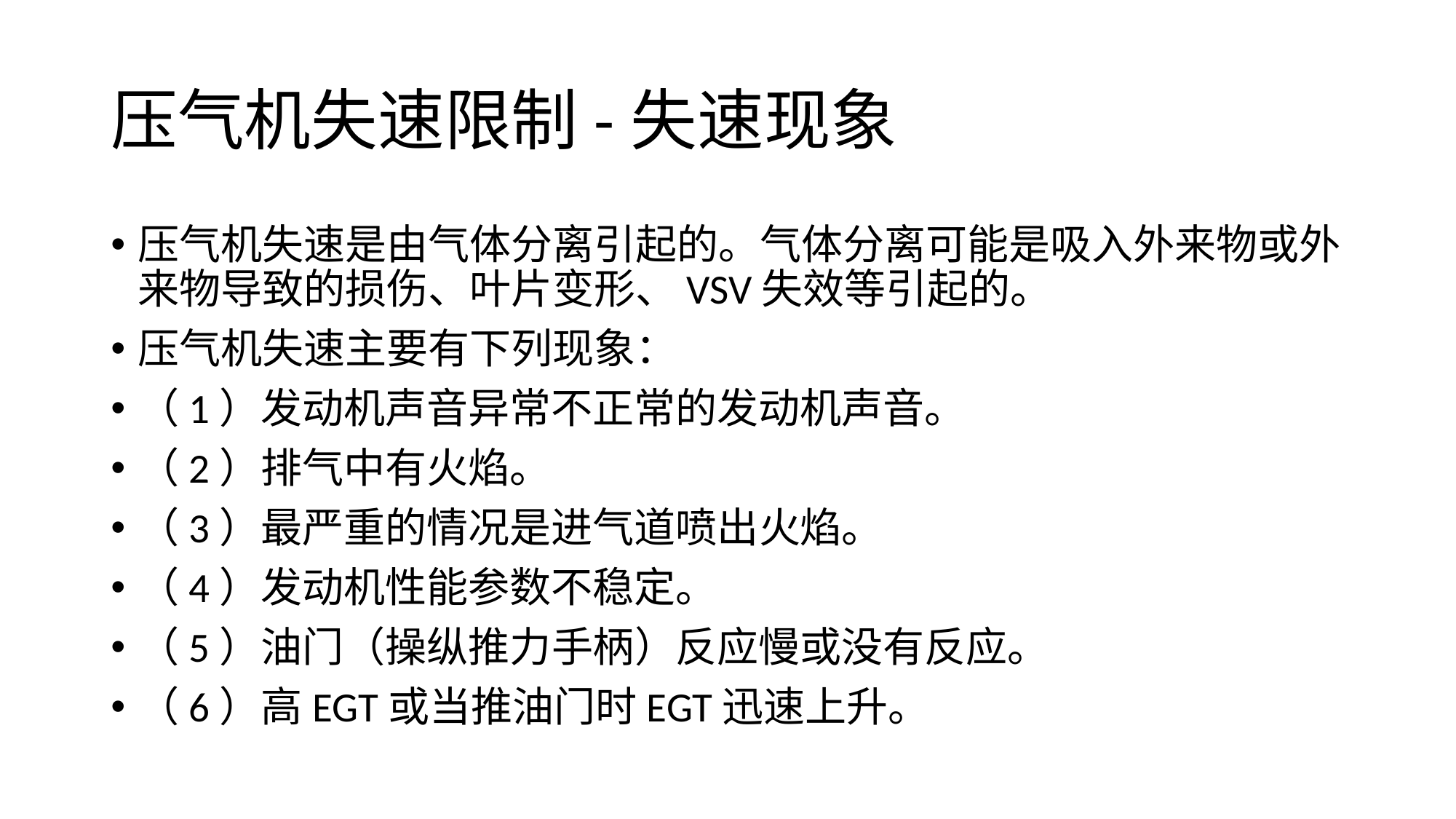

# 压气机失速限制-失速现象
压气机失速是由气体分离引起的。气体分离可能是吸入外来物或外来物导致的损伤、叶片变形、VSV失效等引起的。
压气机失速主要有下列现象：
（1）发动机声音异常不正常的发动机声音。
（2）排气中有火焰。
（3）最严重的情况是进气道喷出火焰。
（4）发动机性能参数不稳定。
（5）油门（操纵推力手柄）反应慢或没有反应。
（6）高EGT或当推油门时EGT迅速上升。